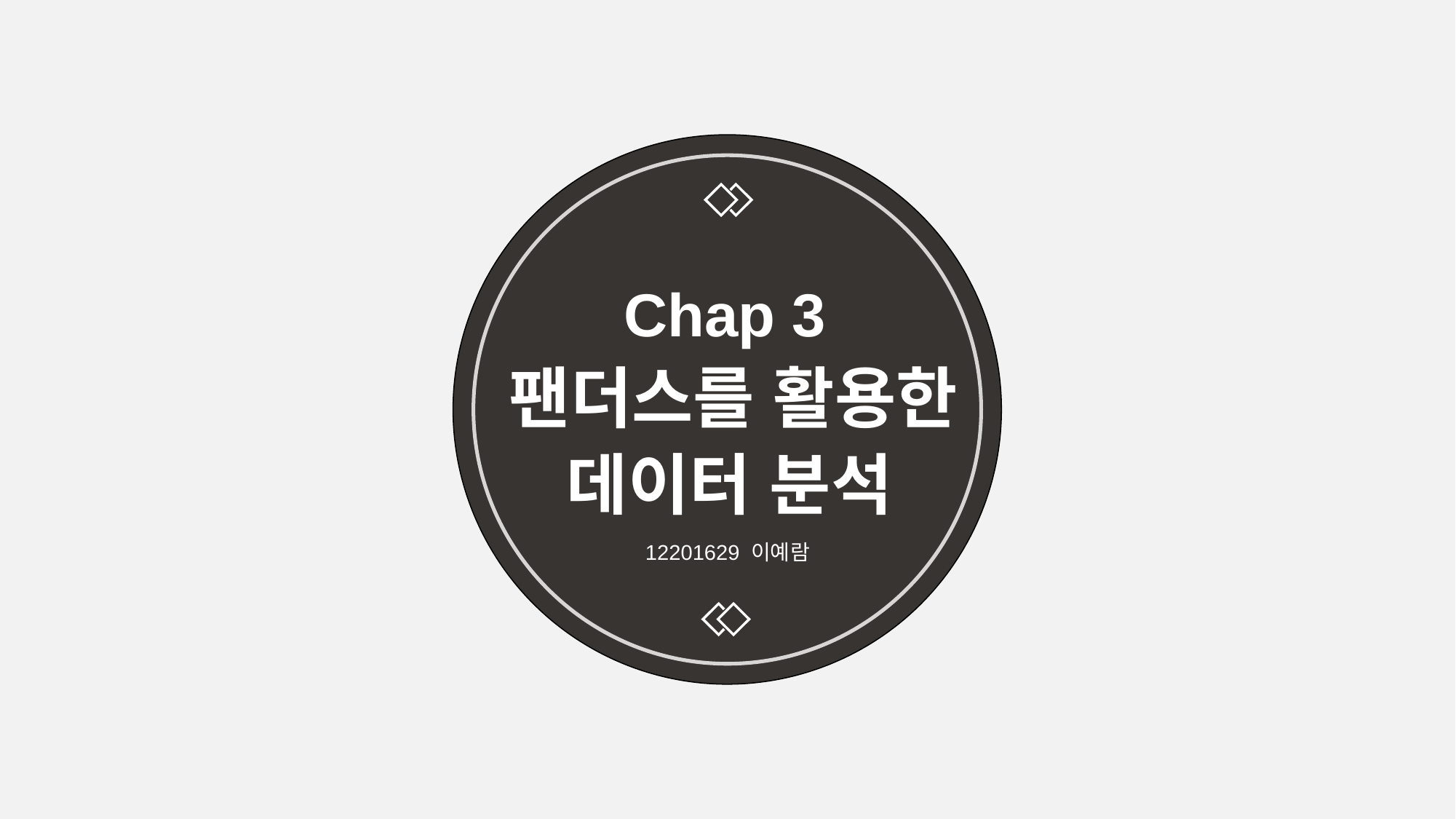

Chap 3
팬더스를 활용한
데이터 분석
12201629 이예람